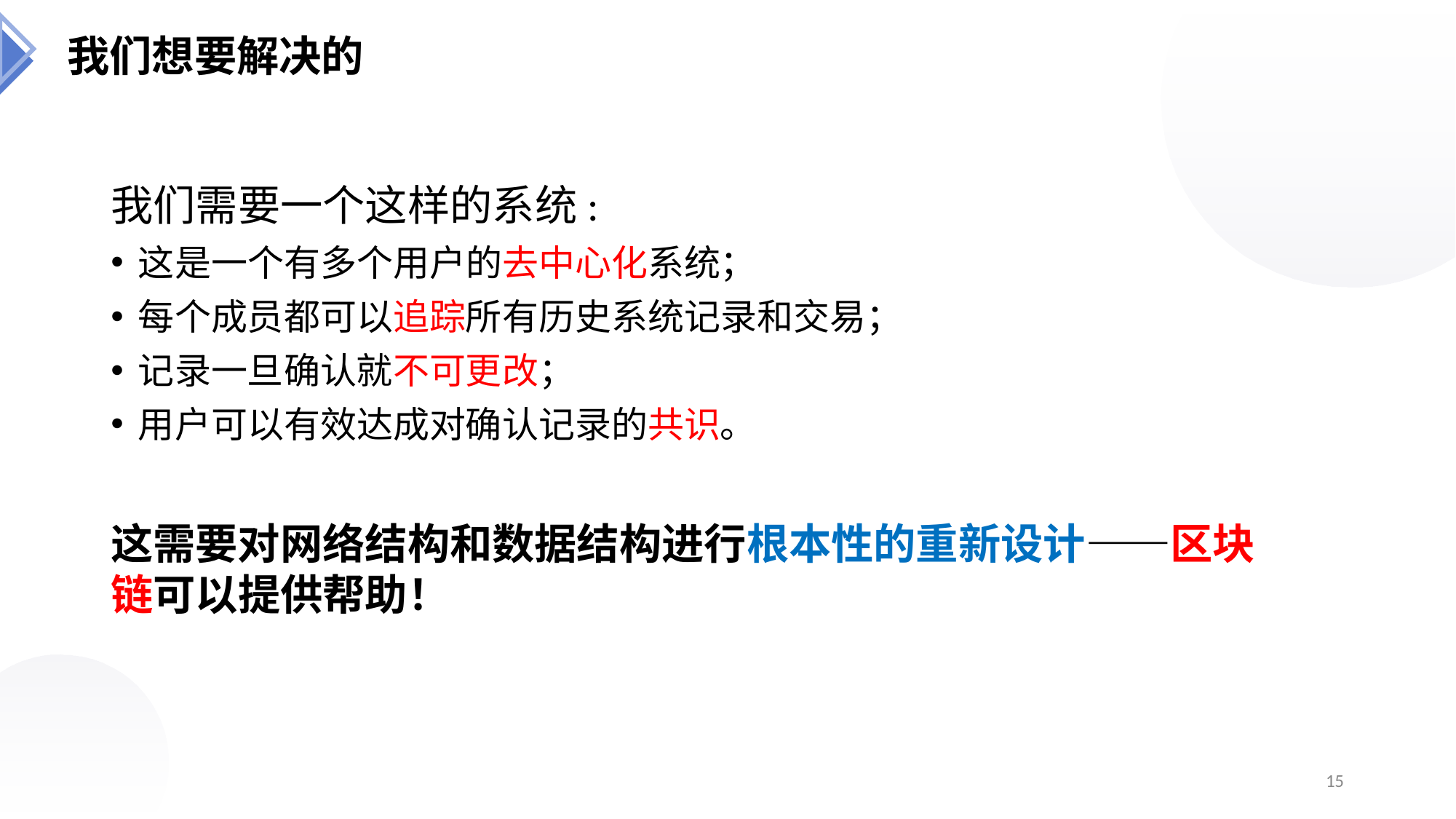

我们想要解决的
我们需要一个这样的系统:
这是一个有多个用户的去中心化系统；
每个成员都可以追踪所有历史系统记录和交易；
记录一旦确认就不可更改；
用户可以有效达成对确认记录的共识。

这需要对网络结构和数据结构进行根本性的重新设计——区块链可以提供帮助！

15